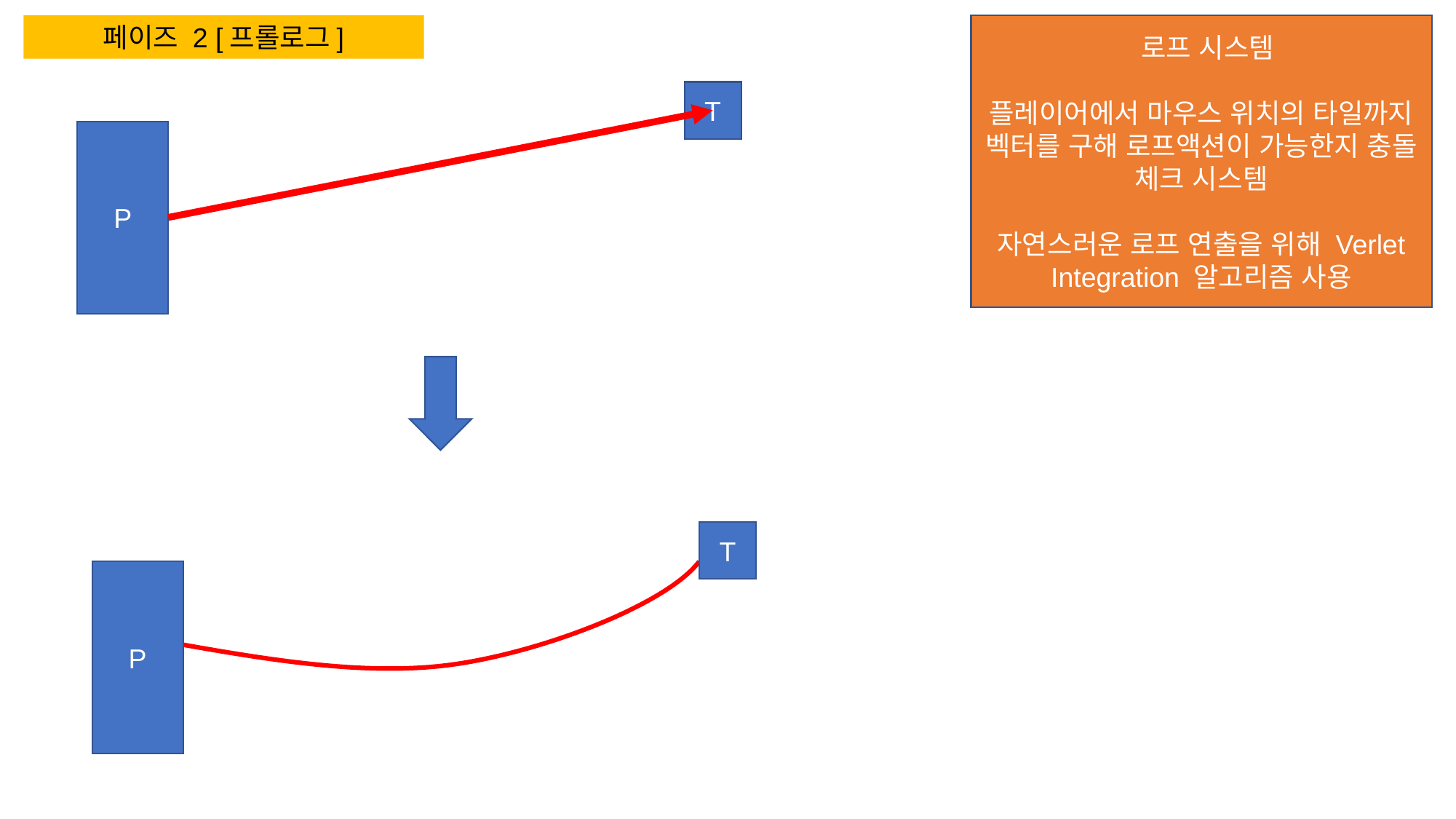

페이즈 2 [프롤로그]
 로프 시스템

플레이어에서 마우스 위치의 타일까지 벡터를 구해 로프액션이 가능한지 충돌 체크 시스템

자연스러운 로프 연출을 위해 Verlet Integration 알고리즘 사용
T
P

T
P